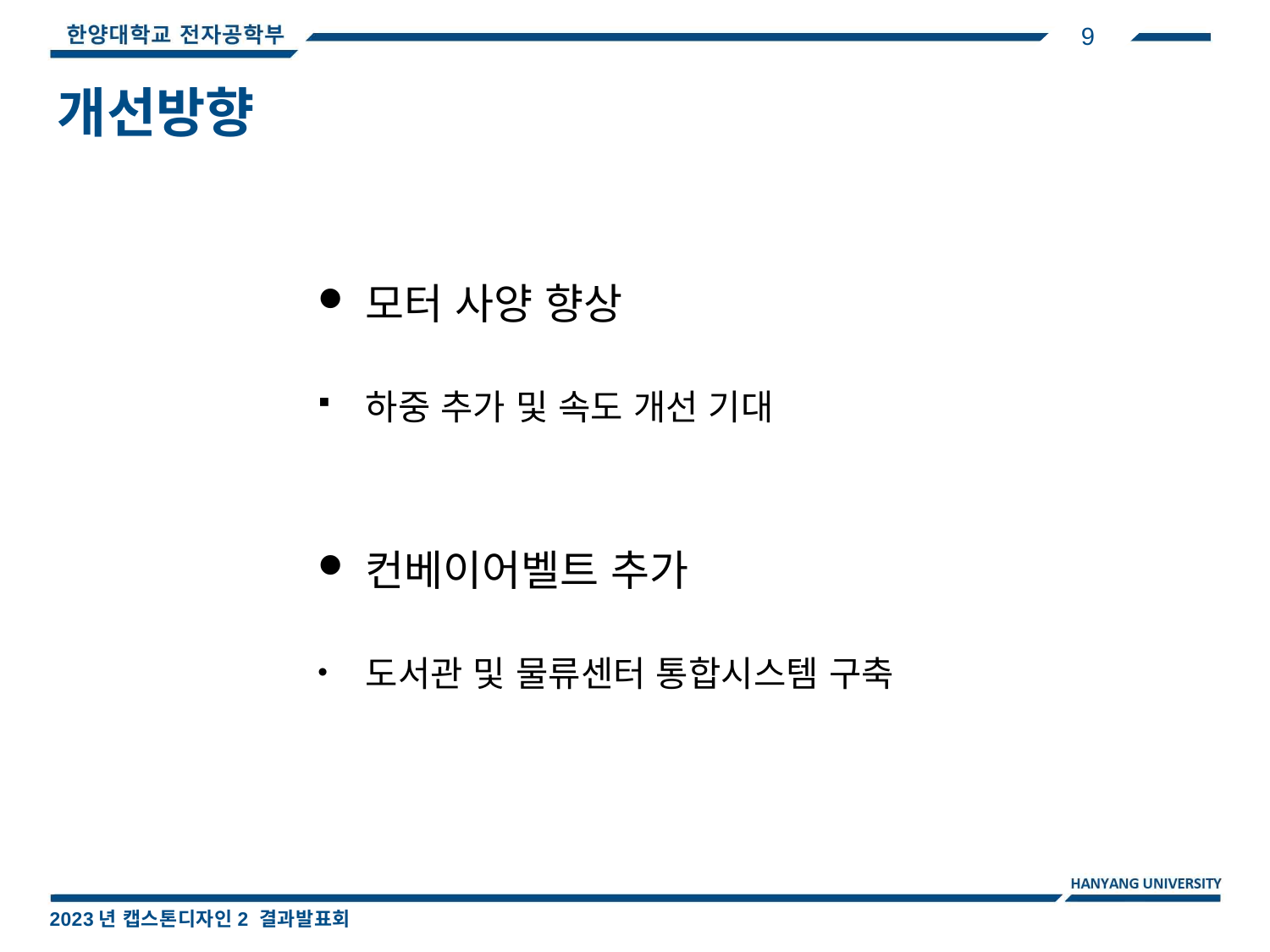

9
개선방향

모터 사양 향상

하중 추가 및 속도 개선 기대

컨베이어벨트 추가

도서관 및 물류센터 통합시스템 구축